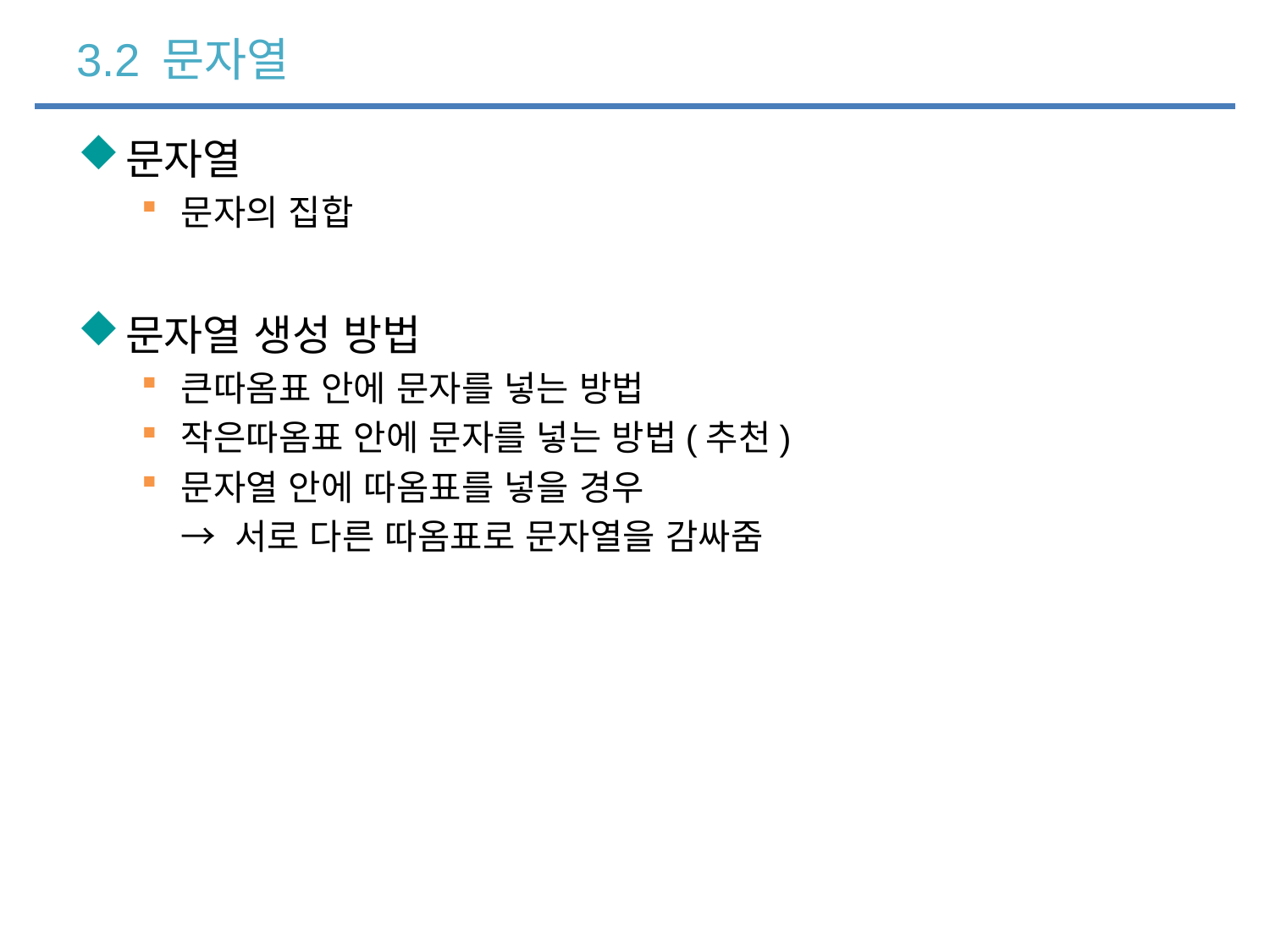

# 3.2 문자열
문자열
문자의 집합

문자열 생성 방법
큰따옴표 안에 문자를 넣는 방법
작은따옴표 안에 문자를 넣는 방법(추천)
문자열 안에 따옴표를 넣을 경우
    → 서로 다른 따옴표로 문자열을 감싸줌